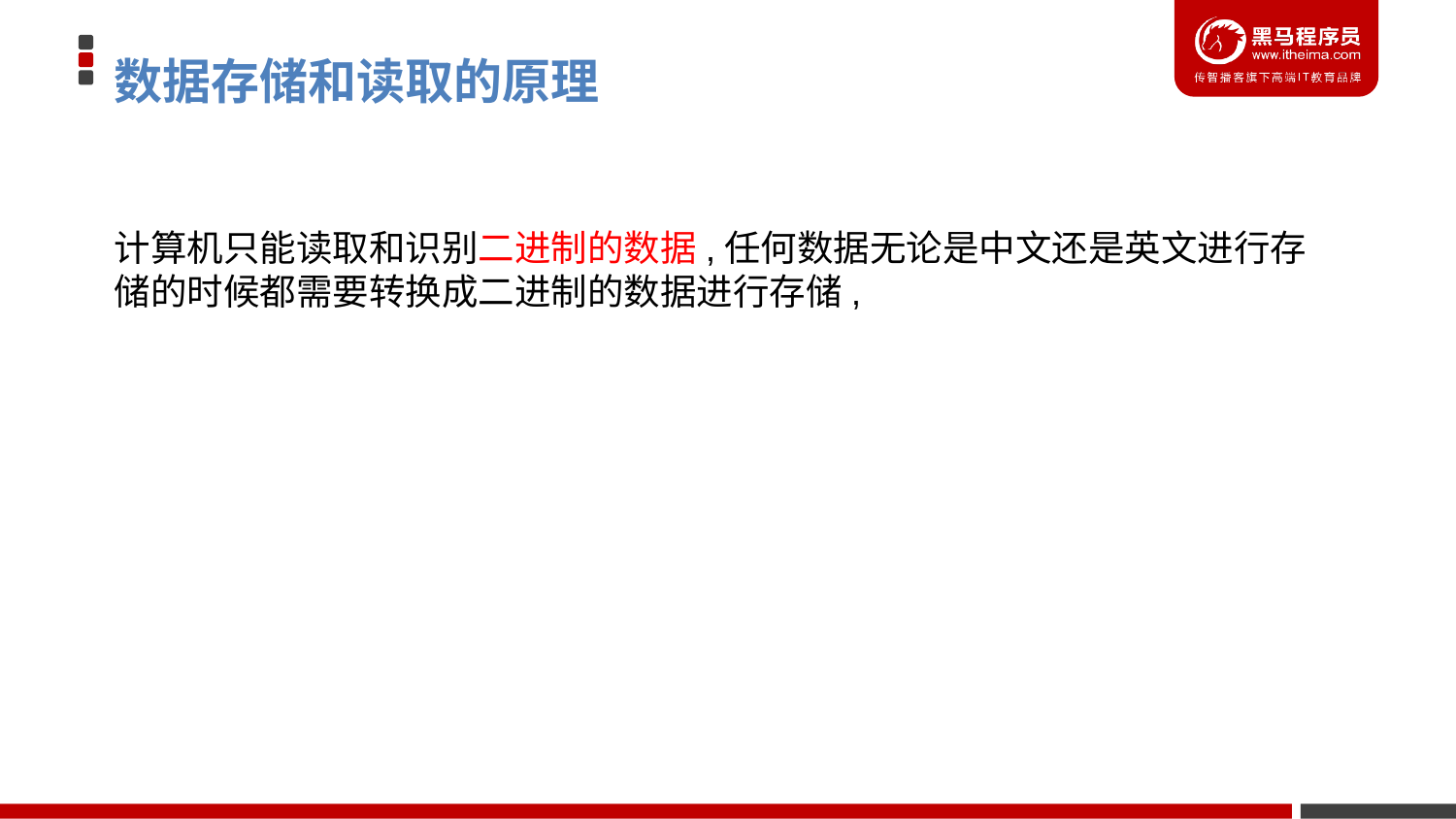

# 数据存储和读取的原理
计算机只能读取和识别二进制的数据,任何数据无论是中文还是英文进行存储的时候都需要转换成二进制的数据进行存储,